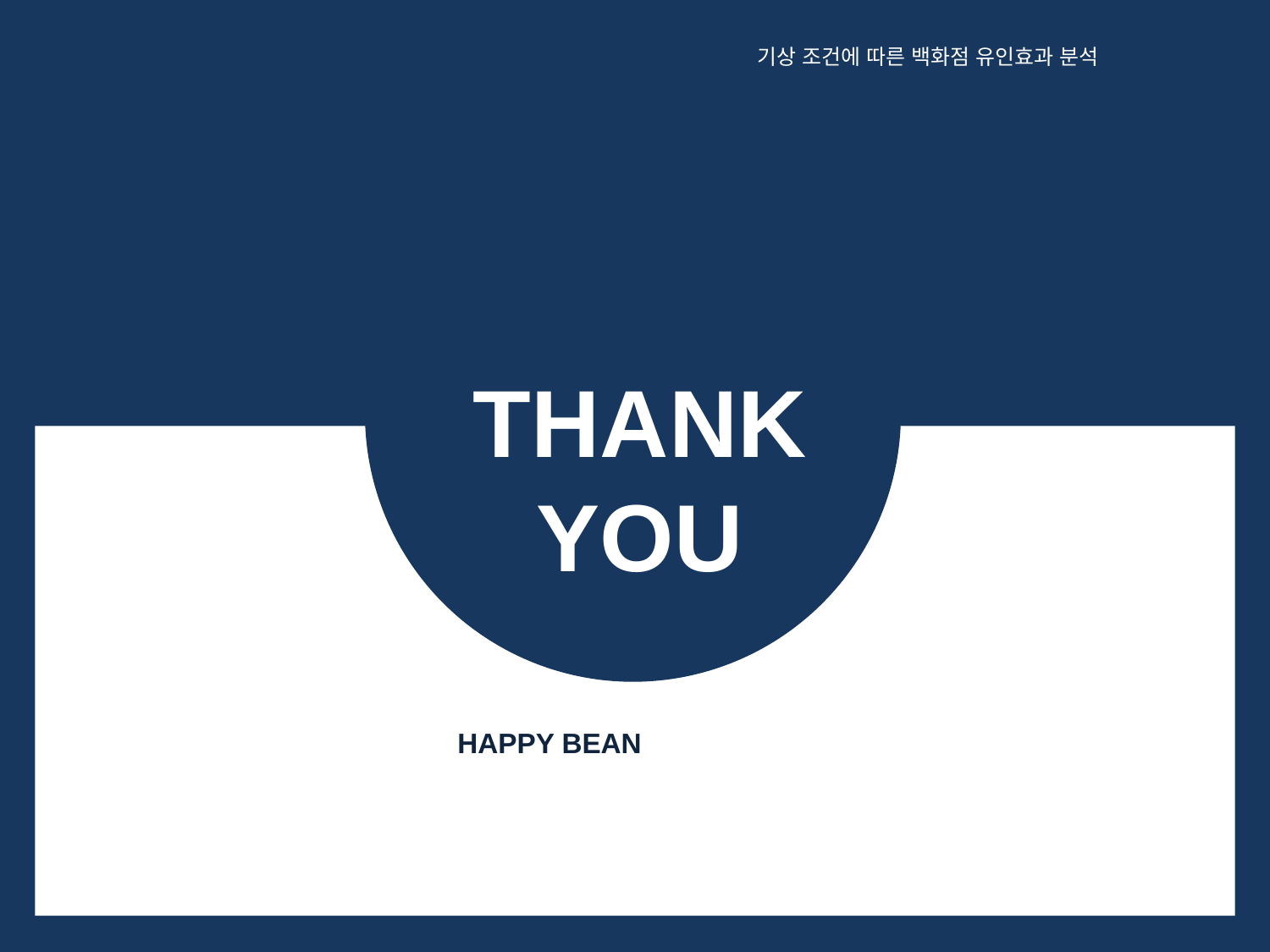

기상 조건에 따른 백화점 유인효과 분석

THANK
YOU

HAPPY BEAN